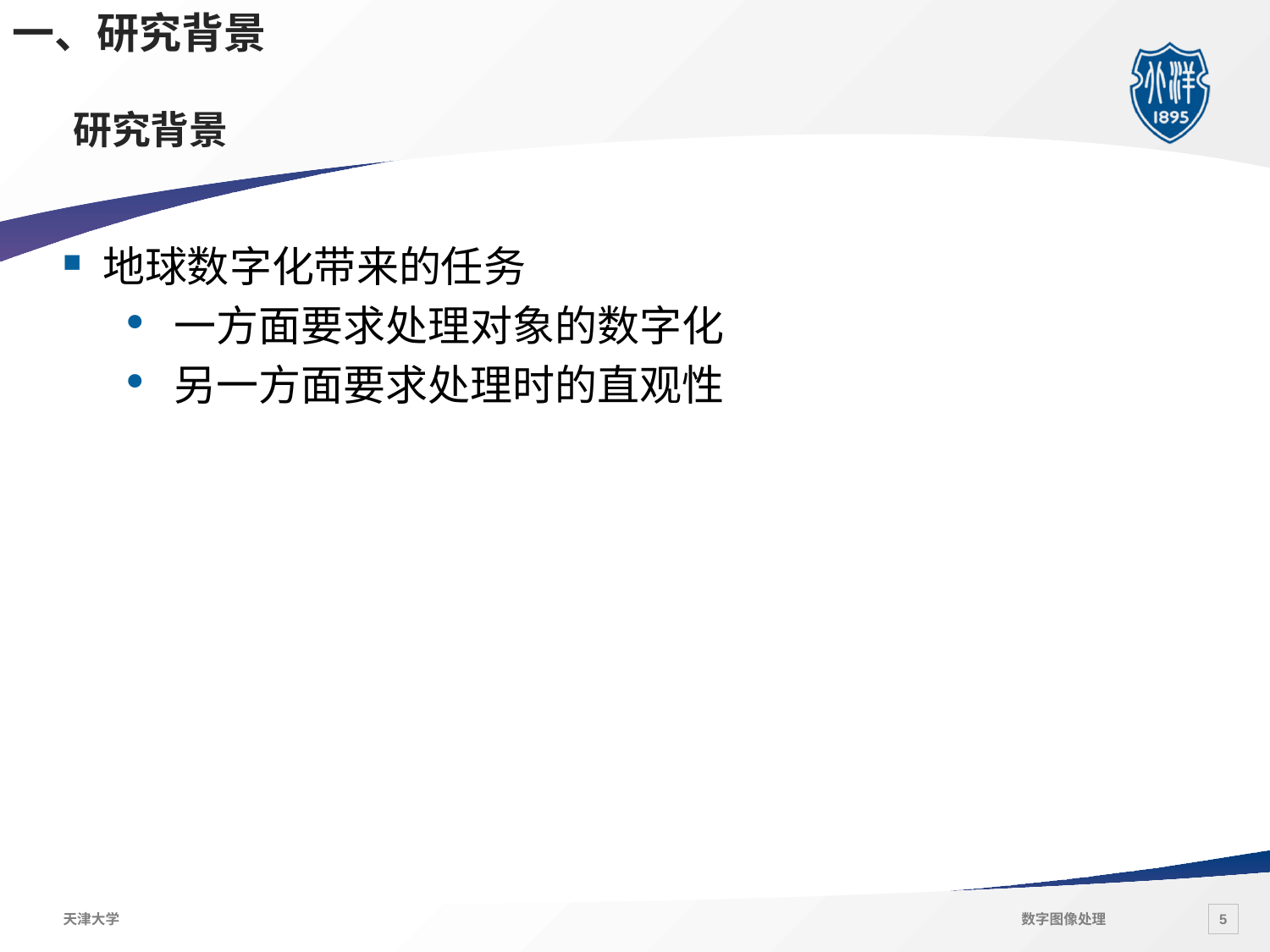

一、研究背景
# 研究背景
地球数字化带来的任务
一方面要求处理对象的数字化
另一方面要求处理时的直观性